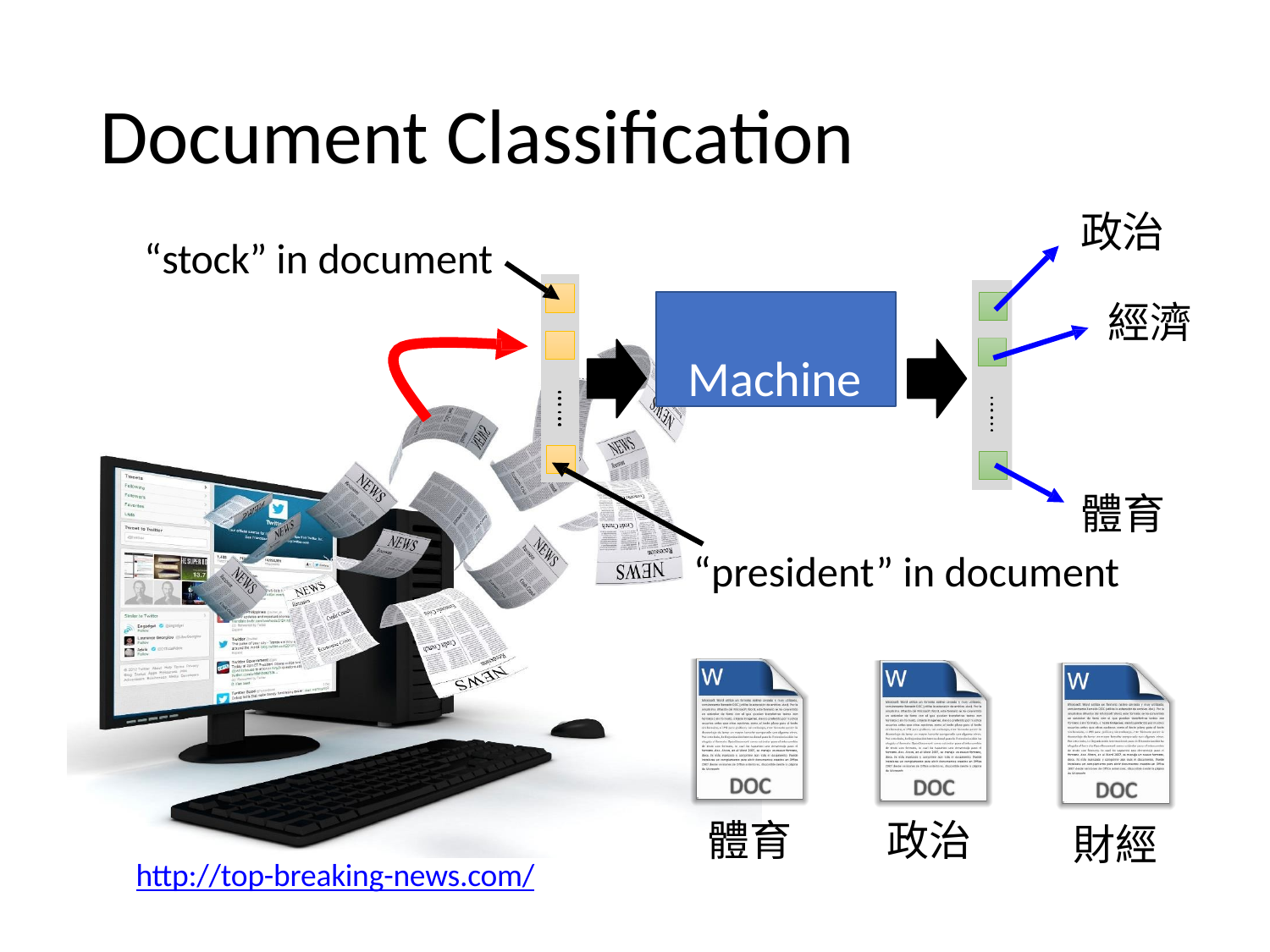

# Document Classification
政治
“stock” in document

Machine
經濟

體育
“president” in document

體育
政治
財經
http://top-breaking-news.com/